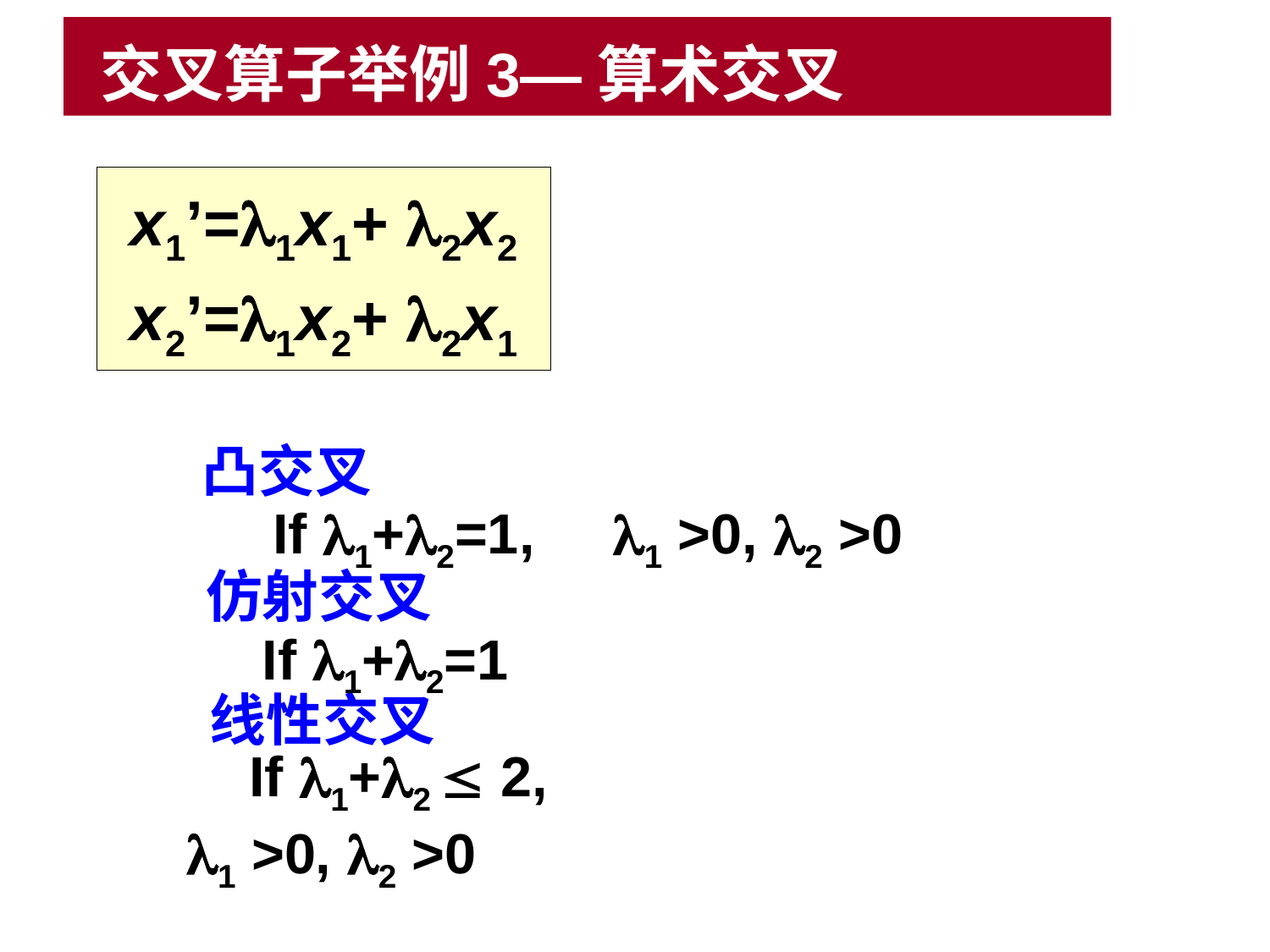

# 交叉算子举例3—算术交叉

x1’=λ1x1+ λ2x2
x2’=λ1x2+ λ2x1
 凸交叉
    If λ1+λ2=1,     λ1 >0, λ2 >0
 仿射交叉
    If λ1+λ2=1
 线性交叉
    If λ1+λ2 ≤ 2,     λ1 >0, λ2 >0